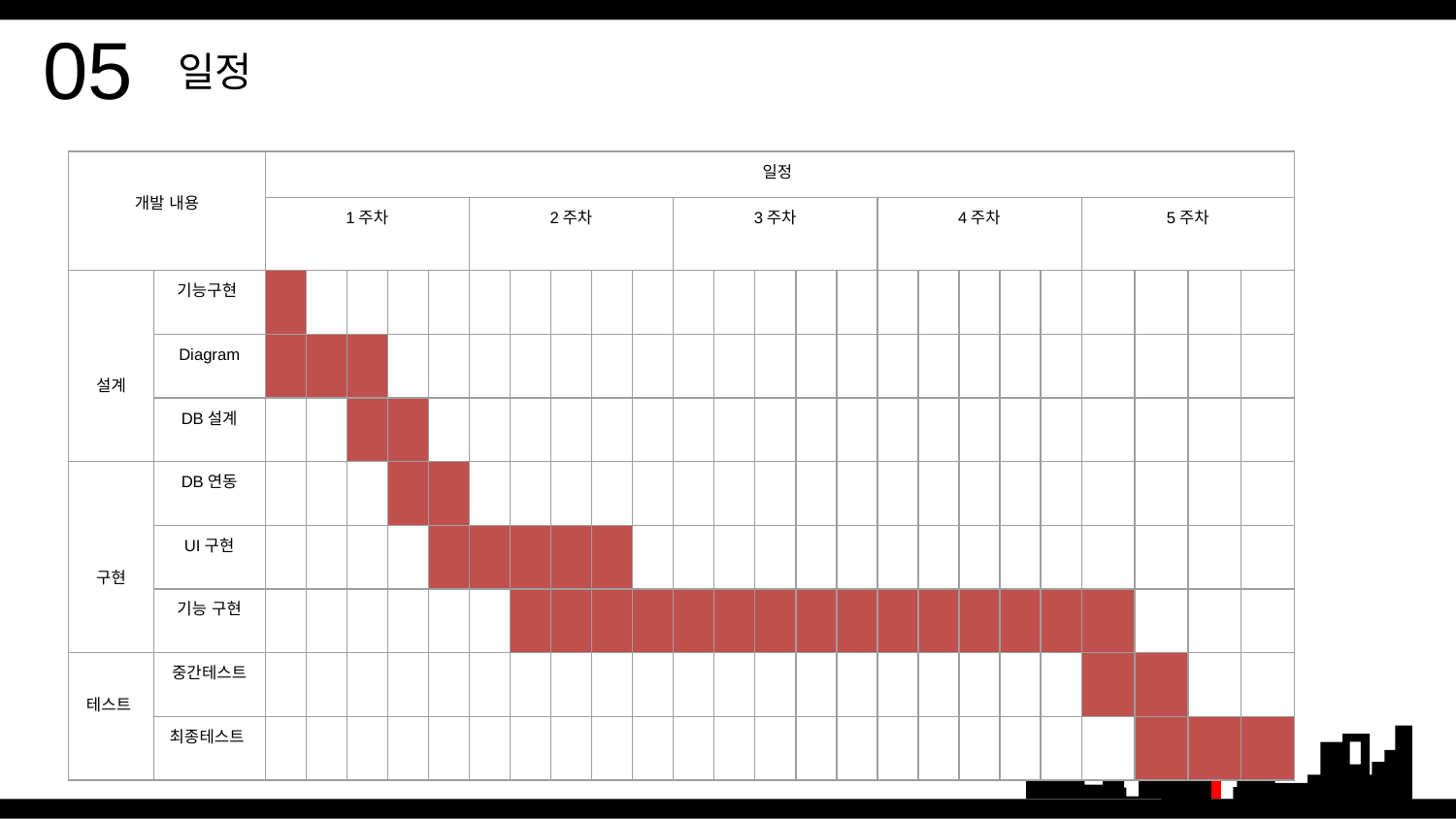

05
   일정
| 개발 내용 |  | 일정 |  |  |  |  |  |  |  |  |  |  |  |  |  |  |  |  |  |  |  |  |  |  |  |
| --- | --- | --- | --- | --- | --- | --- | --- | --- | --- | --- | --- | --- | --- | --- | --- | --- | --- | --- | --- | --- | --- | --- | --- | --- | --- |
|  |  | 1주차 |  |  |  |  | 2주차 |  |  |  |  | 3주차 |  |  |  |  | 4주차 |  |  |  |  | 5주차 |  |  |  |
| 설계 | 기능구현 |  |  |  |  |  |  |  |  |  |  |  |  |  |  |  |  |  |  |  |  |  |  |  |  |
|  | Diagram |  |  |  |  |  |  |  |  |  |  |  |  |  |  |  |  |  |  |  |  |  |  |  |  |
|  | DB설계 |  |  |  |  |  |  |  |  |  |  |  |  |  |  |  |  |  |  |  |  |  |  |  |  |
| 구현 | DB연동 |  |  |  |  |  |  |  |  |  |  |  |  |  |  |  |  |  |  |  |  |  |  |  |  |
|  | UI구현 |  |  |  |  |  |  |  |  |  |  |  |  |  |  |  |  |  |  |  |  |  |  |  |  |
|  | 기능 구현 |  |  |  |  |  |  |  |  |  |  |  |  |  |  |  |  |  |  |  |  |  |  |  |  |
| 테스트 | 중간테스트 |  |  |  |  |  |  |  |  |  |  |  |  |  |  |  |  |  |  |  |  |  |  |  |  |
|  | 최종테스트 |  |  |  |  |  |  |  |  |  |  |  |  |  |  |  |  |  |  |  |  |  |  |  |  |